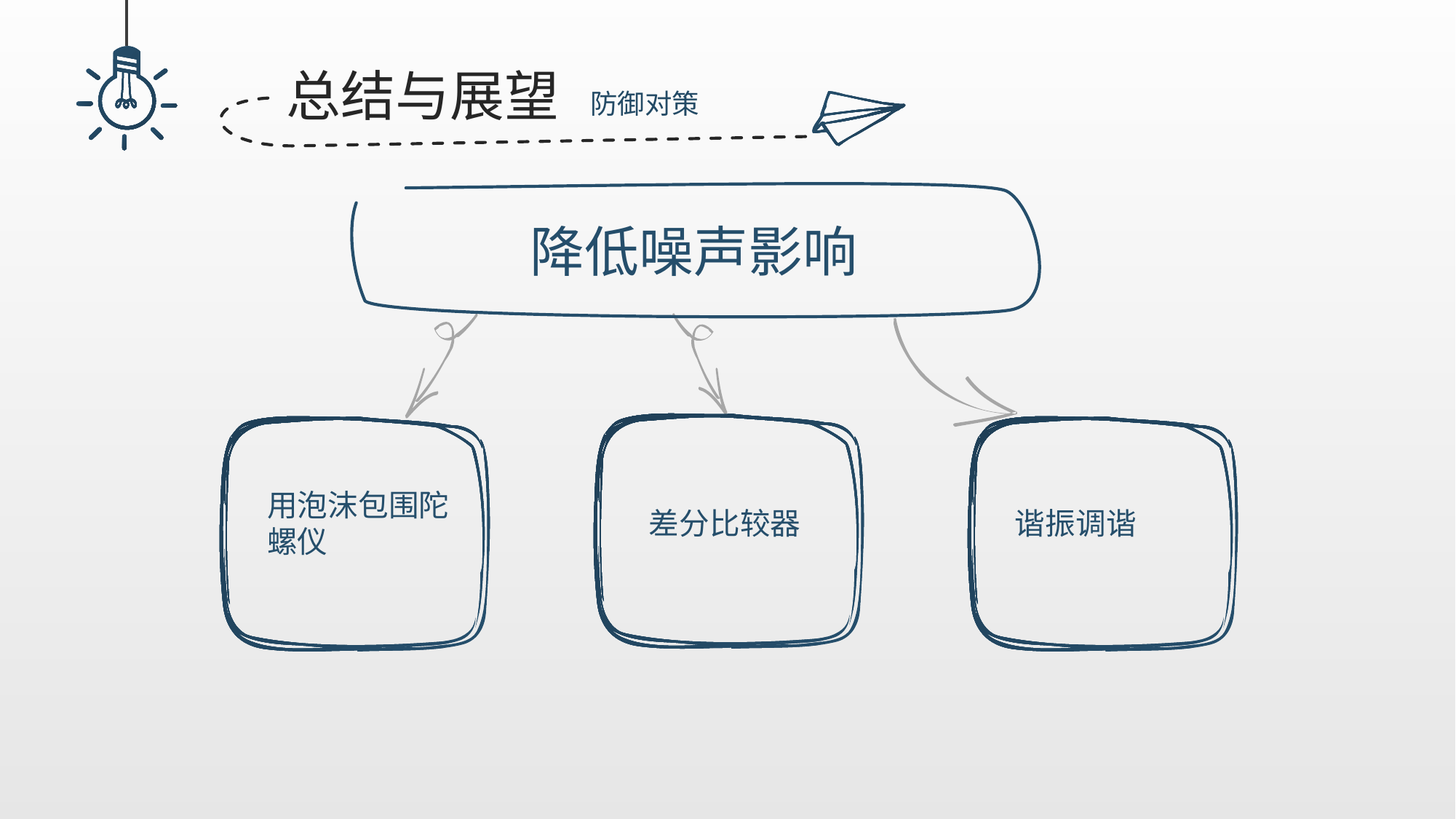

总结与展望
防御对策

降低噪声影响

差分比较器

用泡沫包围陀螺仪

谐振调谐